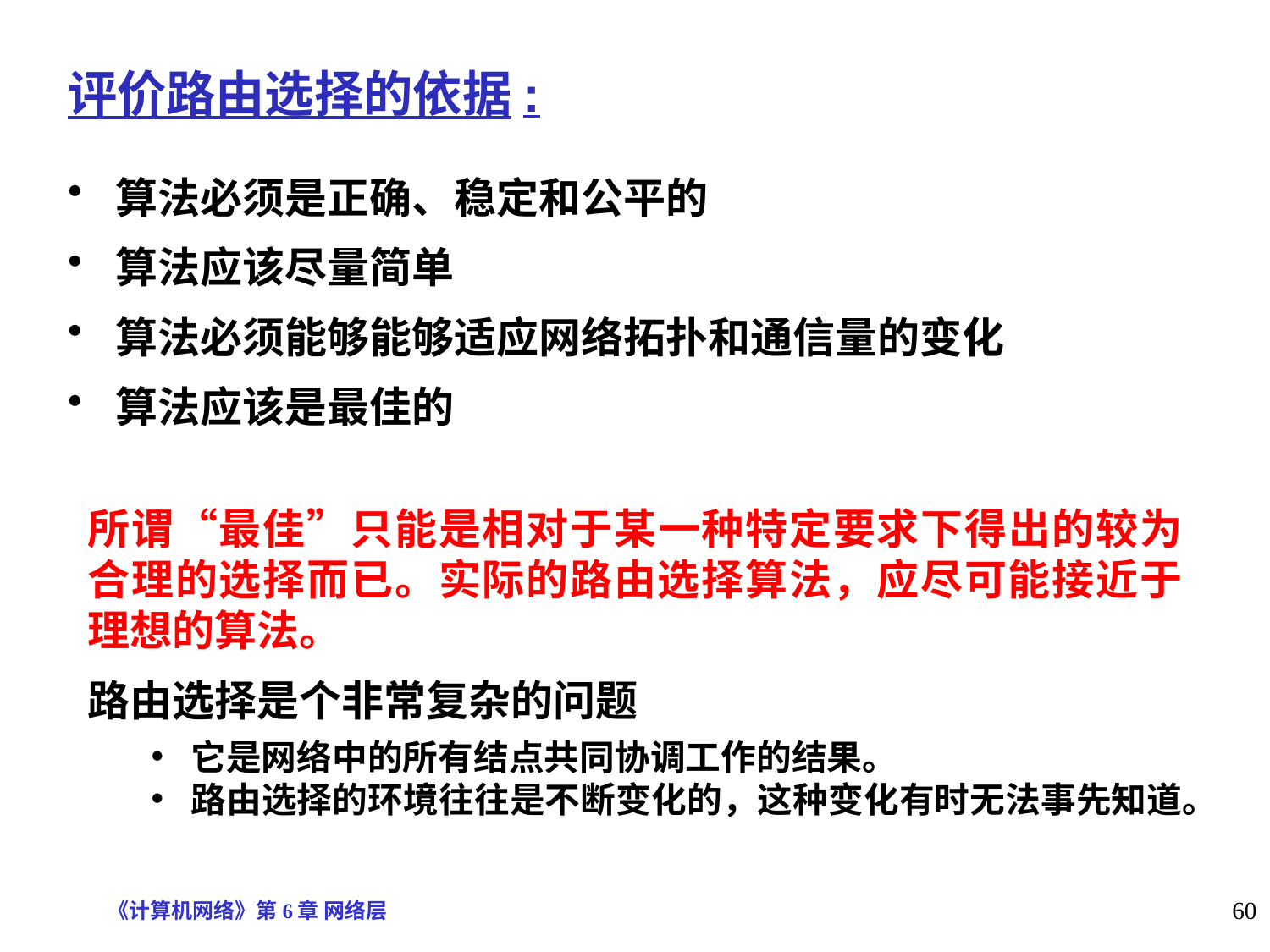

评价路由选择的依据:

算法必须是正确、稳定和公平的
算法应该尽量简单
算法必须能够能够适应网络拓扑和通信量的变化
算法应该是最佳的
所谓“最佳”只能是相对于某一种特定要求下得出的较为合理的选择而已。实际的路由选择算法，应尽可能接近于理想的算法。
路由选择是个非常复杂的问题
它是网络中的所有结点共同协调工作的结果。
路由选择的环境往往是不断变化的，这种变化有时无法事先知道。

《计算机网络》第6章 网络层
60